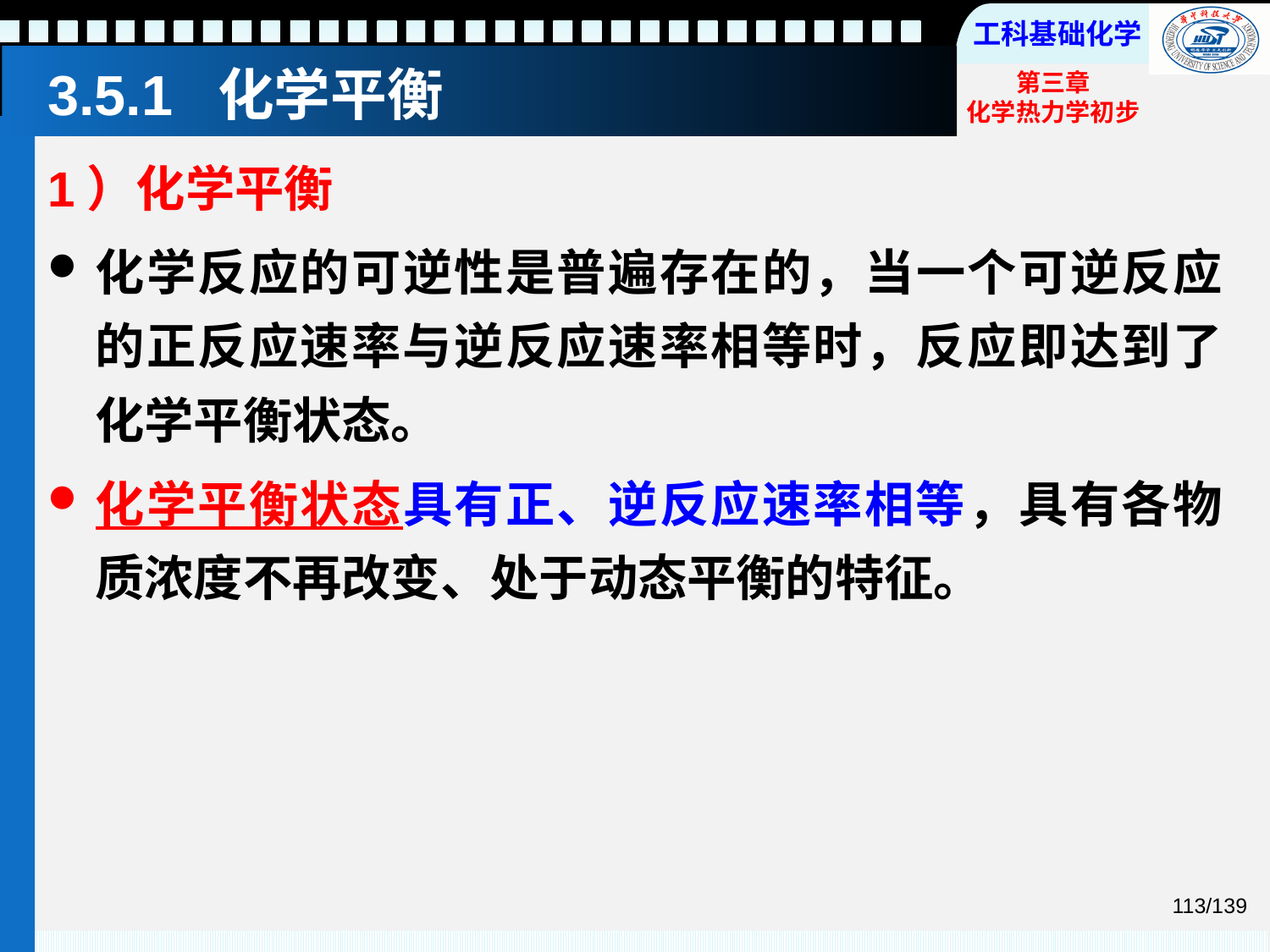

# 3.5.1  化学平衡
1）化学平衡
化学反应的可逆性是普遍存在的，当一个可逆反应的正反应速率与逆反应速率相等时，反应即达到了化学平衡状态。
化学平衡状态具有正、逆反应速率相等，具有各物质浓度不再改变、处于动态平衡的特征。